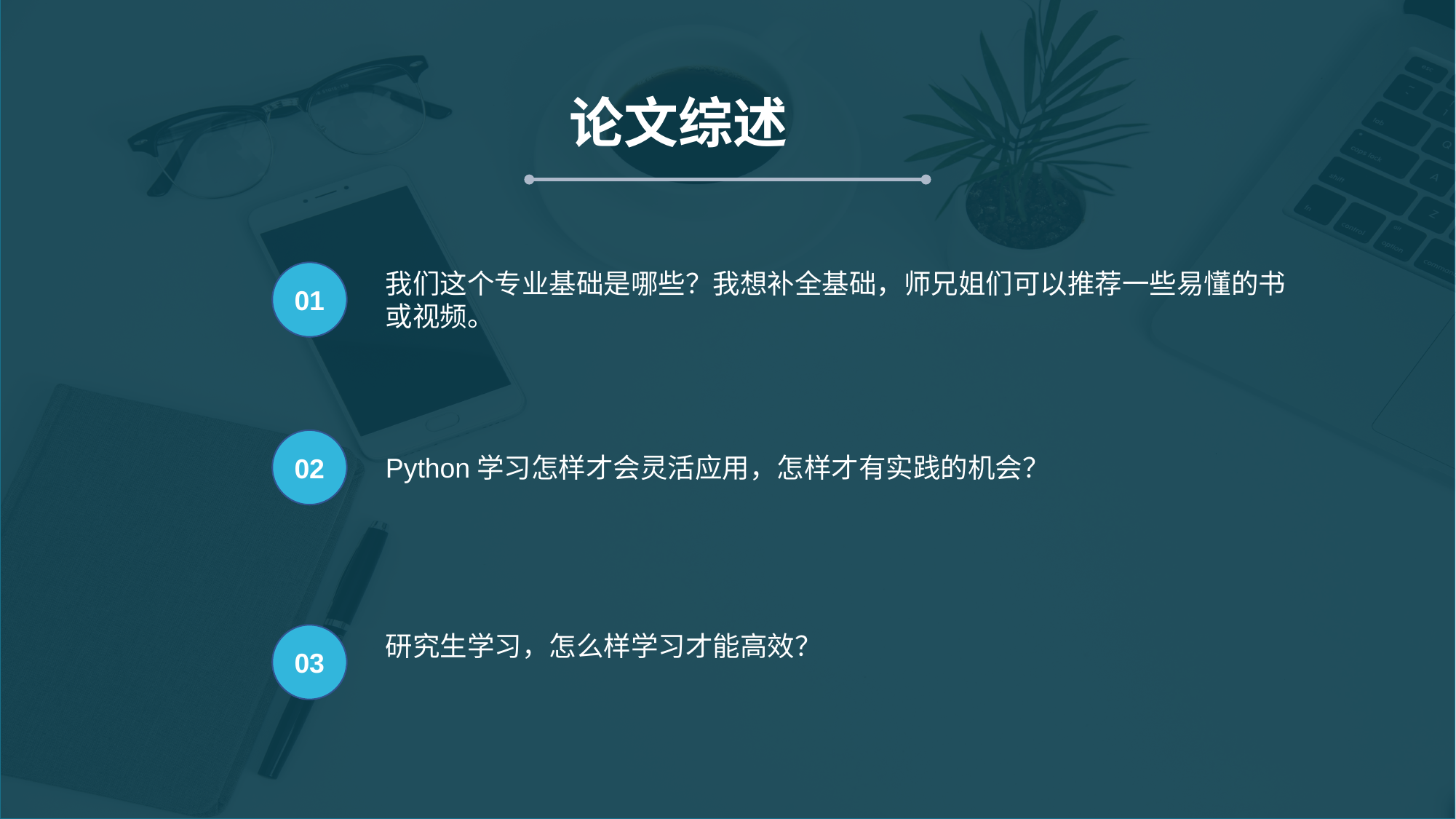

论文综述
我们这个专业基础是哪些？我想补全基础，师兄姐们可以推荐一些易懂的书或视频。
01
02
Python学习怎样才会灵活应用，怎样才有实践的机会？
研究生学习，怎么样学习才能高效？

03